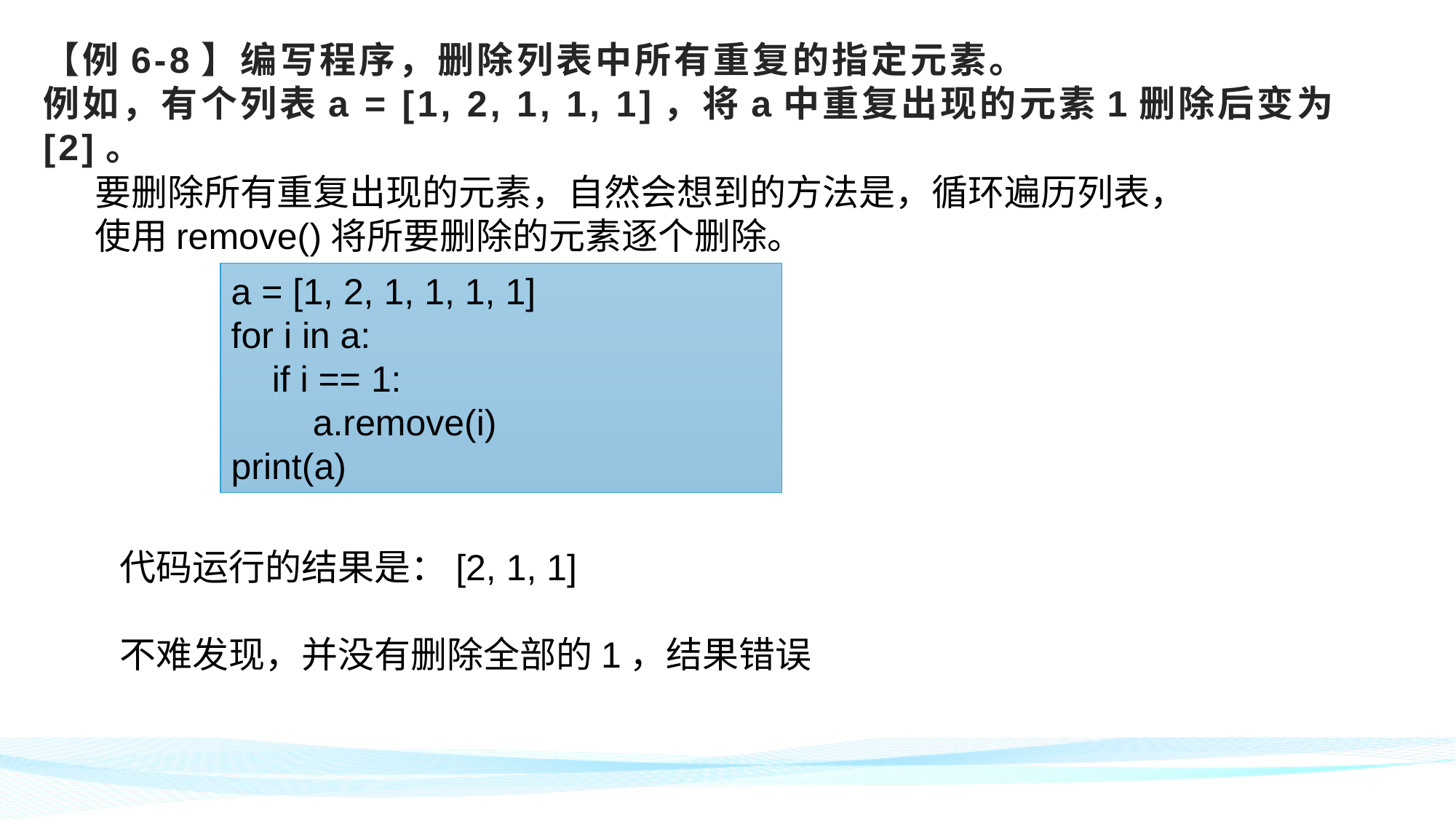

# 【例6-8】编写程序，删除列表中所有重复的指定元素。 例如，有个列表a = [1, 2, 1, 1, 1]，将a中重复出现的元素1删除后变为[2]。
要删除所有重复出现的元素，自然会想到的方法是，循环遍历列表，
使用remove()将所要删除的元素逐个删除。
a = [1, 2, 1, 1, 1, 1]
for i in a:
    if i == 1:
        a.remove(i)
print(a)
代码运行的结果是：[2, 1, 1]

不难发现，并没有删除全部的1，结果错误
90